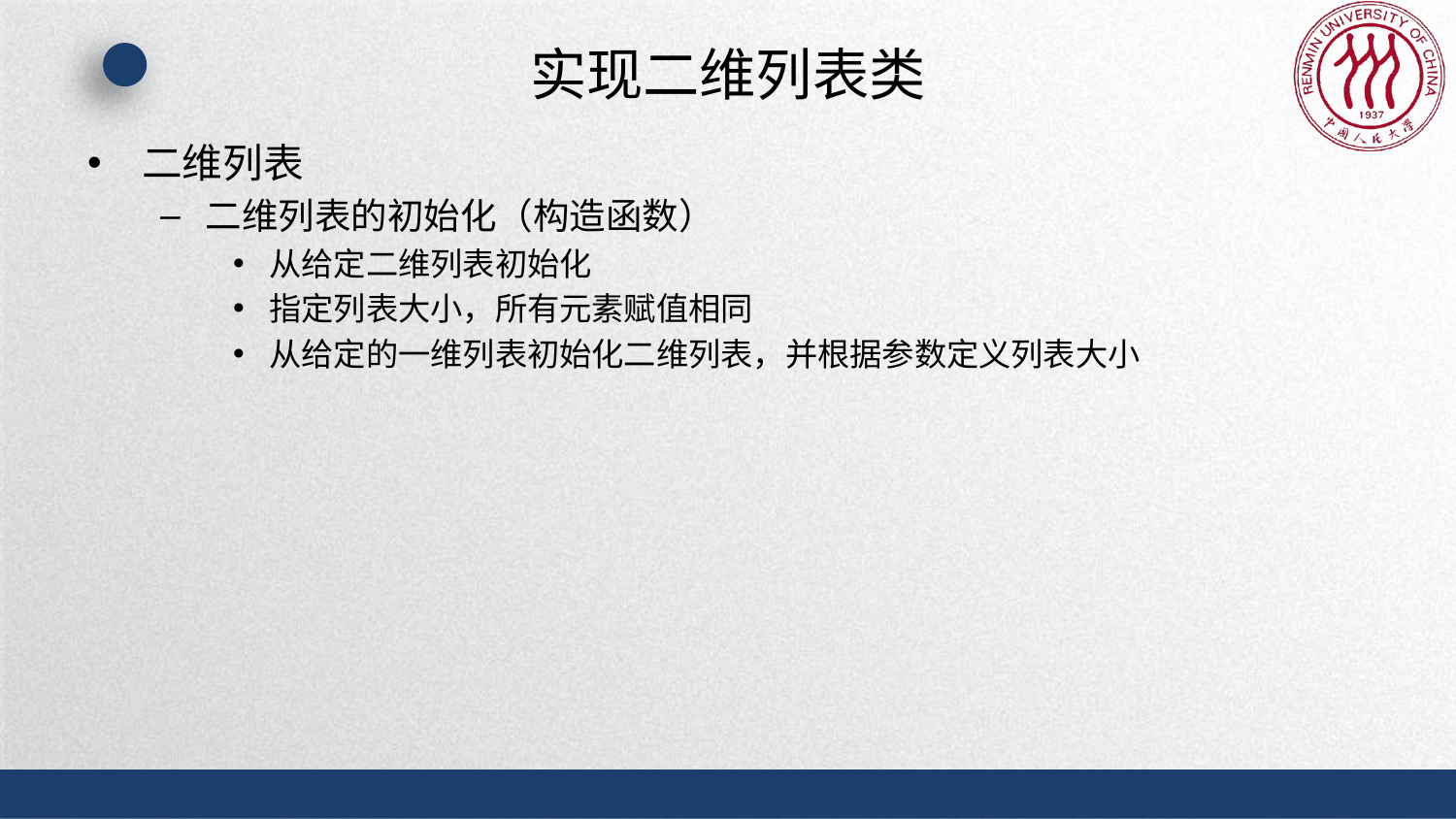

# 实现二维列表类
二维列表
二维列表的初始化（构造函数）
从给定二维列表初始化
指定列表大小，所有元素赋值相同
从给定的一维列表初始化二维列表，并根据参数定义列表大小